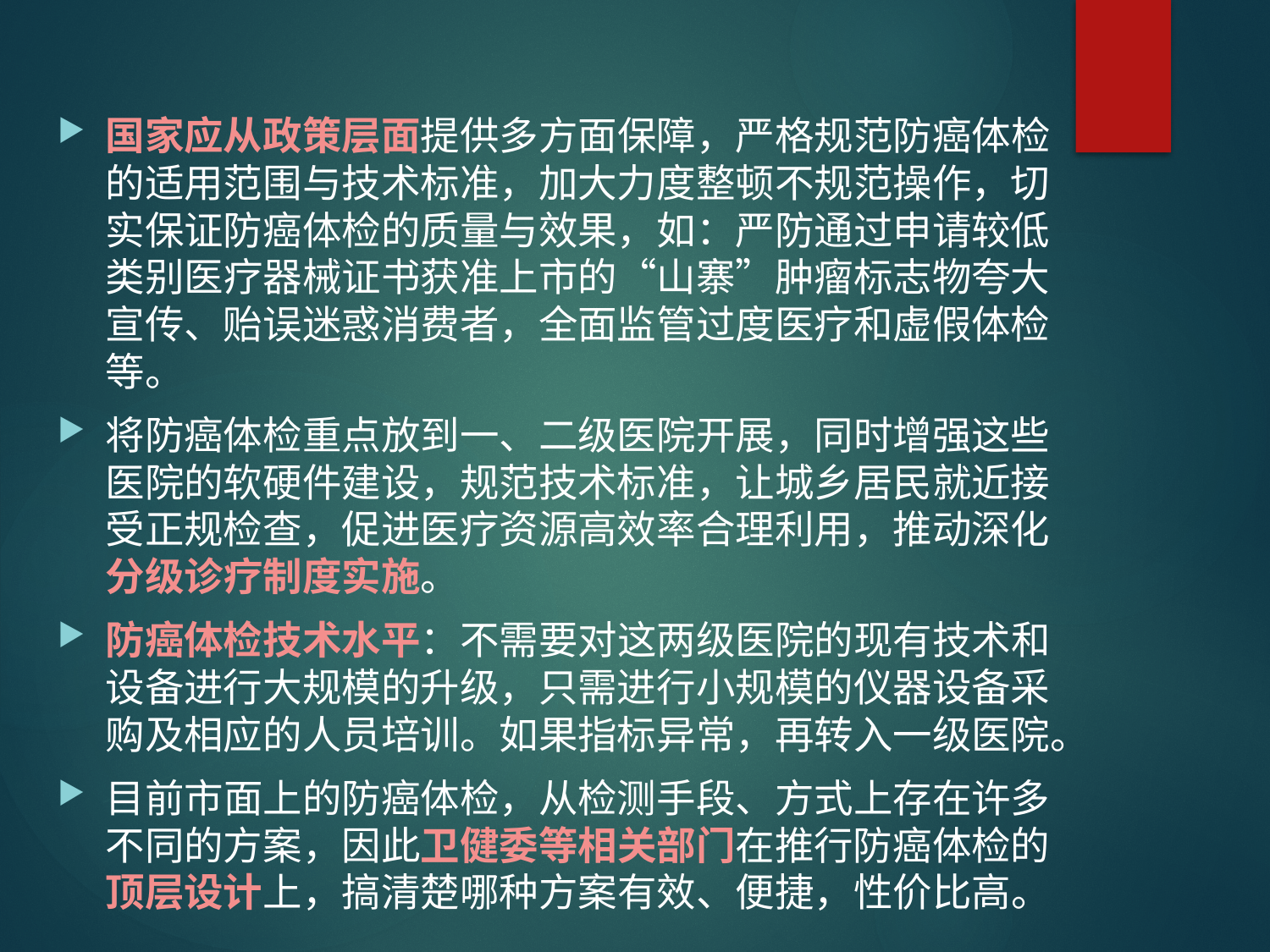

#
国家应从政策层面提供多方面保障，严格规范防癌体检的适用范围与技术标准，加大力度整顿不规范操作，切实保证防癌体检的质量与效果，如：严防通过申请较低类别医疗器械证书获准上市的“山寨”肿瘤标志物夸大宣传、贻误迷惑消费者，全面监管过度医疗和虚假体检等。
将防癌体检重点放到一、二级医院开展，同时增强这些医院的软硬件建设，规范技术标准，让城乡居民就近接受正规检查，促进医疗资源高效率合理利用，推动深化分级诊疗制度实施。
防癌体检技术水平：不需要对这两级医院的现有技术和设备进行大规模的升级，只需进行小规模的仪器设备采购及相应的人员培训。如果指标异常，再转入一级医院。
目前市面上的防癌体检，从检测手段、方式上存在许多不同的方案，因此卫健委等相关部门在推行防癌体检的顶层设计上，搞清楚哪种方案有效、便捷，性价比高。